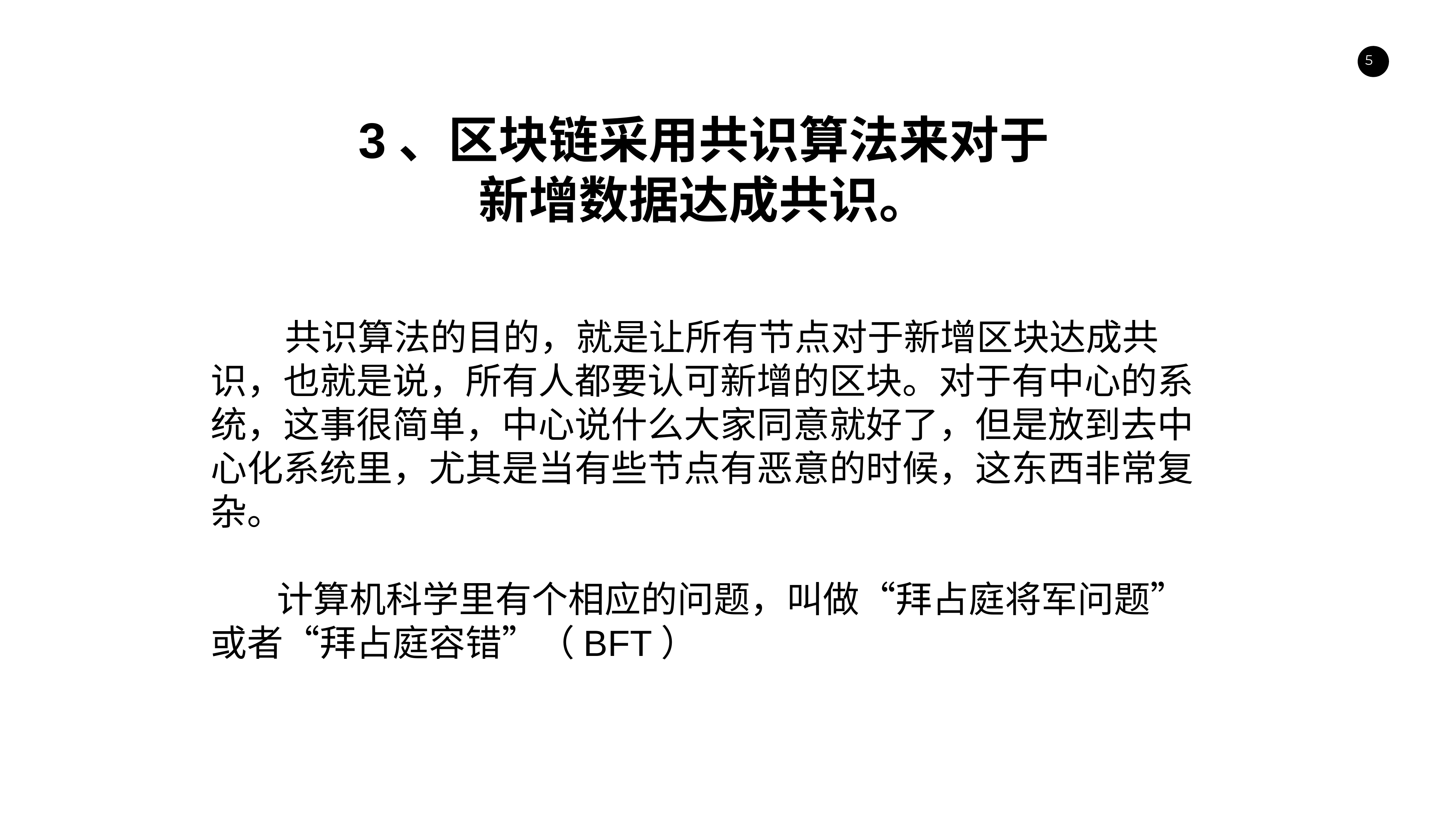

3、区块链采用共识算法来对于新增数据达成共识。
        共识算法的目的，就是让所有节点对于新增区块达成共识，也就是说，所有人都要认可新增的区块。对于有中心的系统，这事很简单，中心说什么大家同意就好了，但是放到去中心化系统里，尤其是当有些节点有恶意的时候，这东西非常复杂。

       计算机科学里有个相应的问题，叫做“拜占庭将军问题”
或者“拜占庭容错”（BFT）